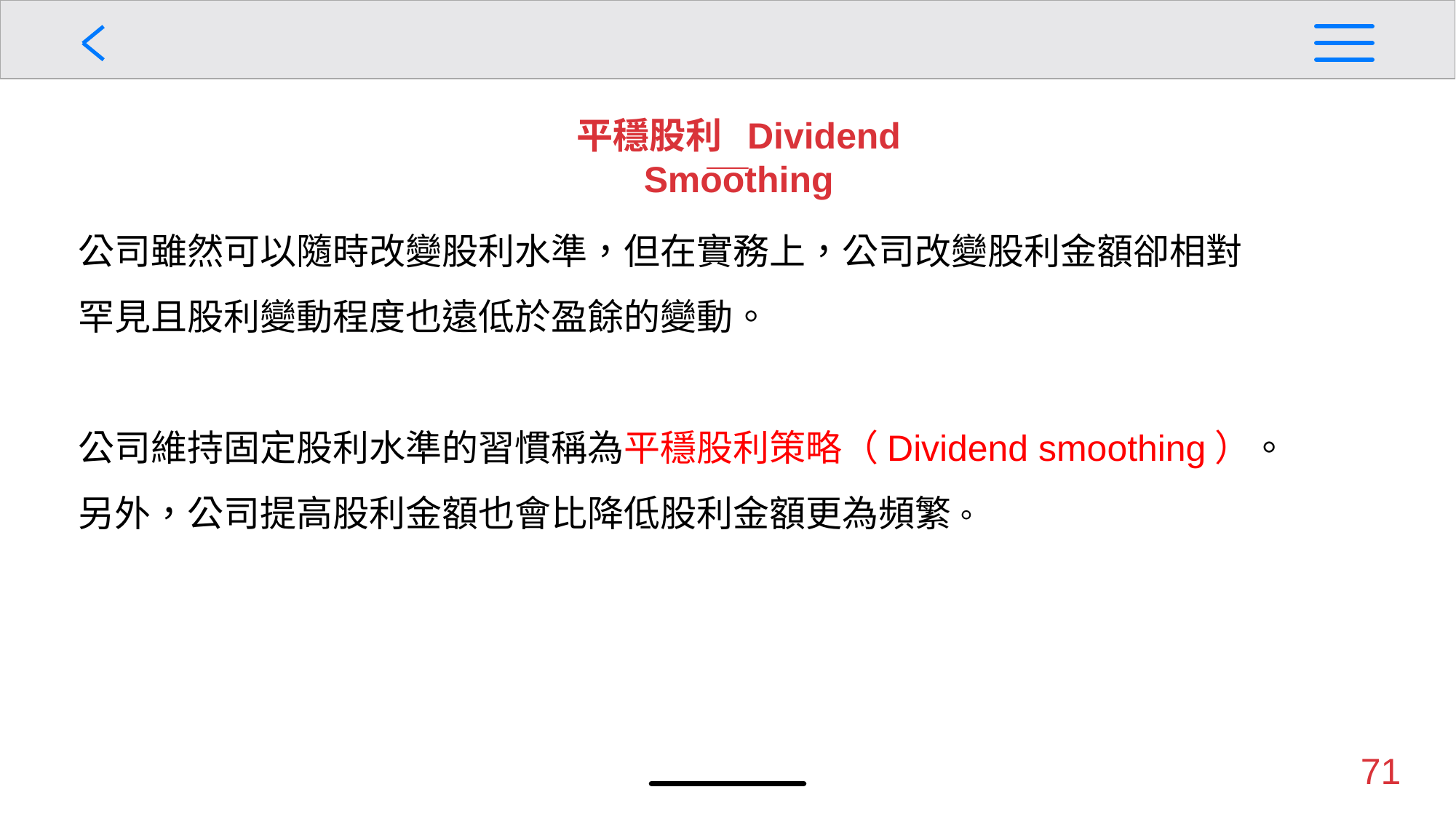

平穩股利  Dividend Smoothing
公司雖然可以隨時改變股利水準，但在實務上，公司改變股利金額卻相對
罕見且股利變動程度也遠低於盈餘的變動。

公司維持固定股利水準的習慣稱為平穩股利策略（Dividend smoothing）。
另外，公司提高股利金額也會比降低股利金額更為頻繁。
71